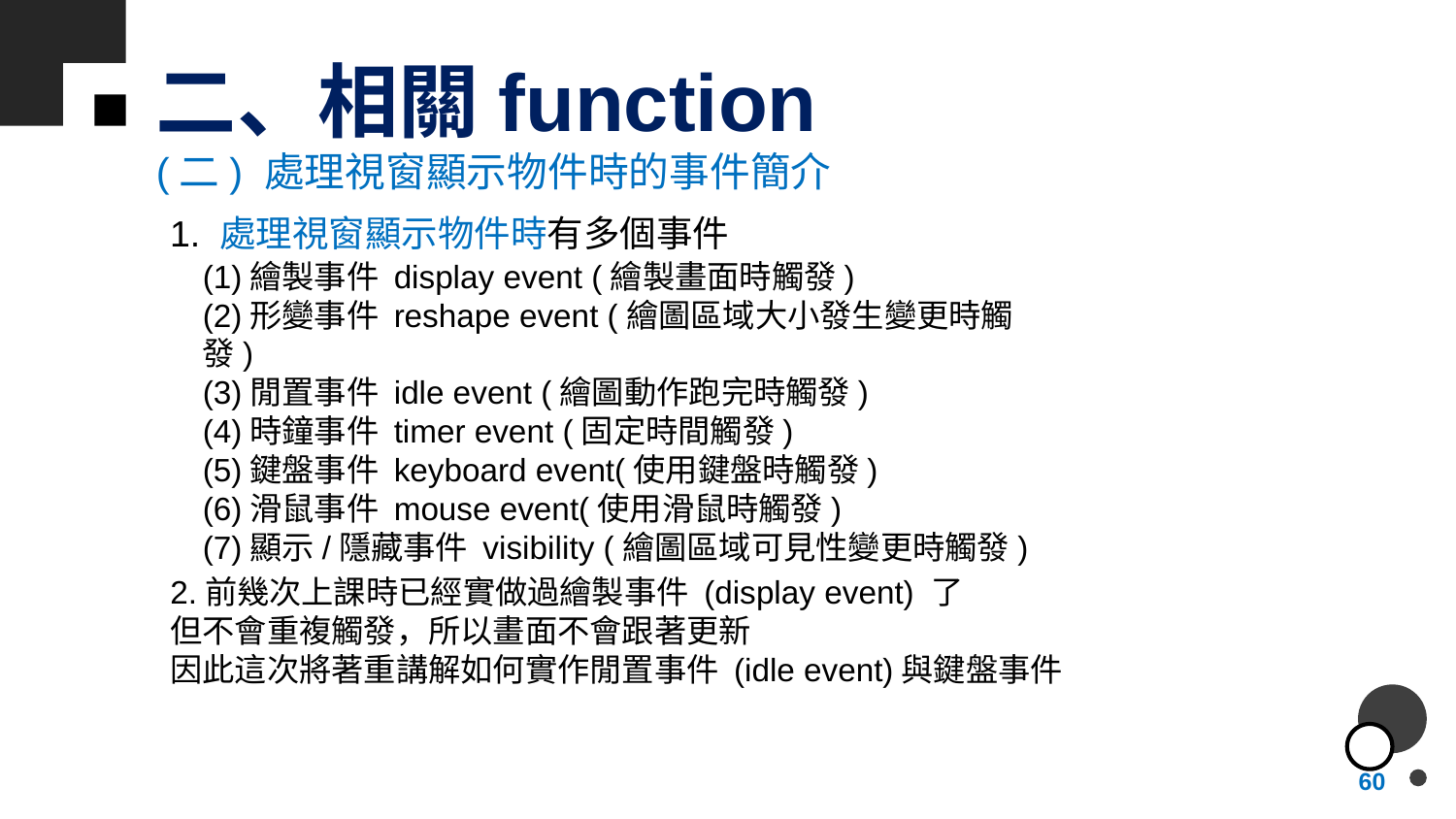

# 二、相關function
(二) 處理視窗顯示物件時的事件簡介
1. 處理視窗顯示物件時有多個事件
(1)繪製事件 display event (繪製畫面時觸發)
(2)形變事件 reshape event (繪圖區域大小發生變更時觸發)
(3)閒置事件 idle event (繪圖動作跑完時觸發)
(4)時鐘事件 timer event (固定時間觸發)
(5)鍵盤事件 keyboard event(使用鍵盤時觸發)
(6)滑鼠事件 mouse event(使用滑鼠時觸發)
(7)顯示/隱藏事件 visibility (繪圖區域可見性變更時觸發)
2.前幾次上課時已經實做過繪製事件 (display event) 了
但不會重複觸發，所以畫面不會跟著更新
因此這次將著重講解如何實作閒置事件 (idle event)與鍵盤事件

60